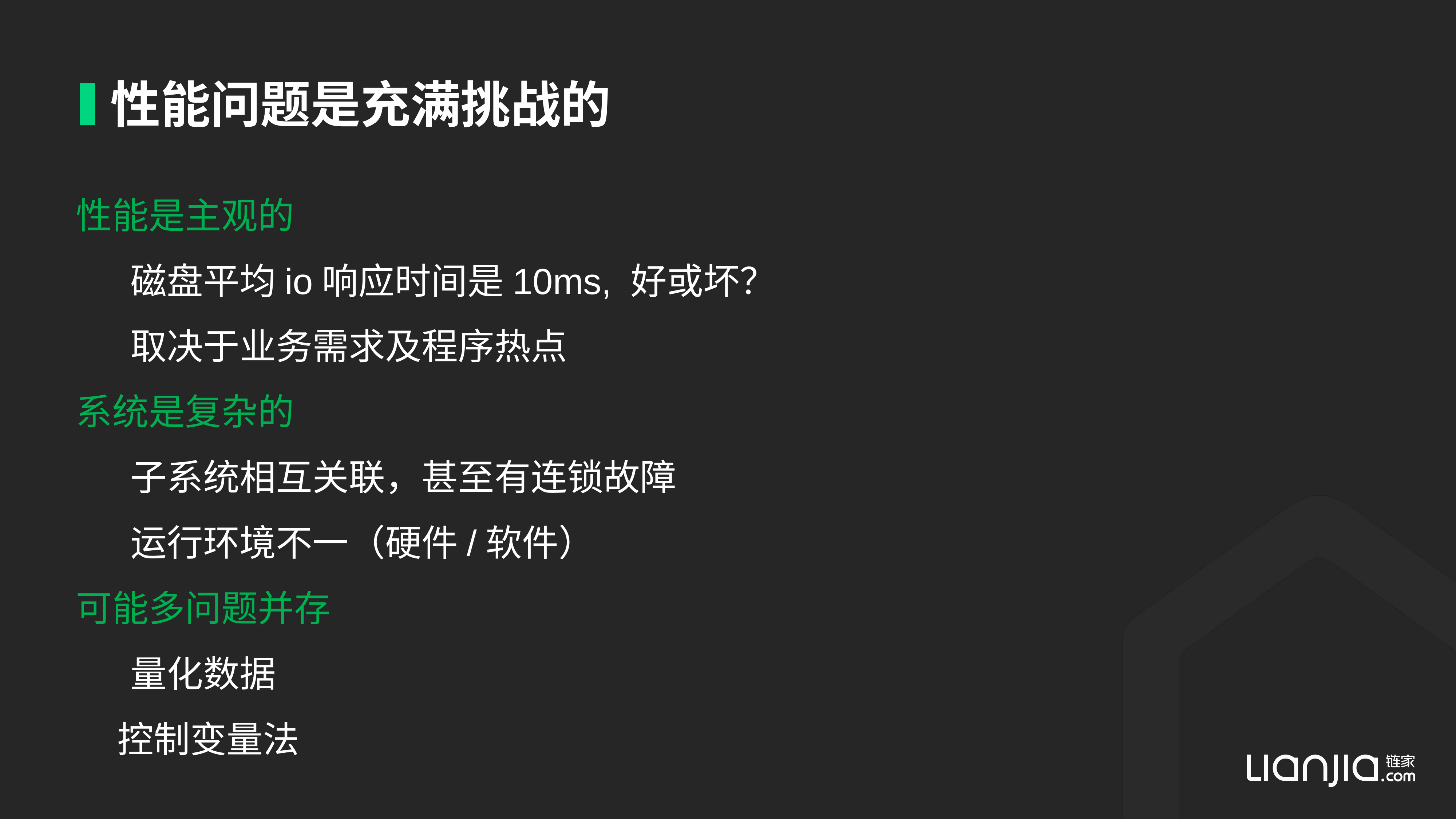

# 性能问题是充满挑战的
性能是主观的
	磁盘平均io响应时间是10ms, 好或坏？
	取决于业务需求及程序热点
系统是复杂的
	子系统相互关联，甚至有连锁故障
	运行环境不一（硬件/软件）
可能多问题并存
	量化数据
    控制变量法